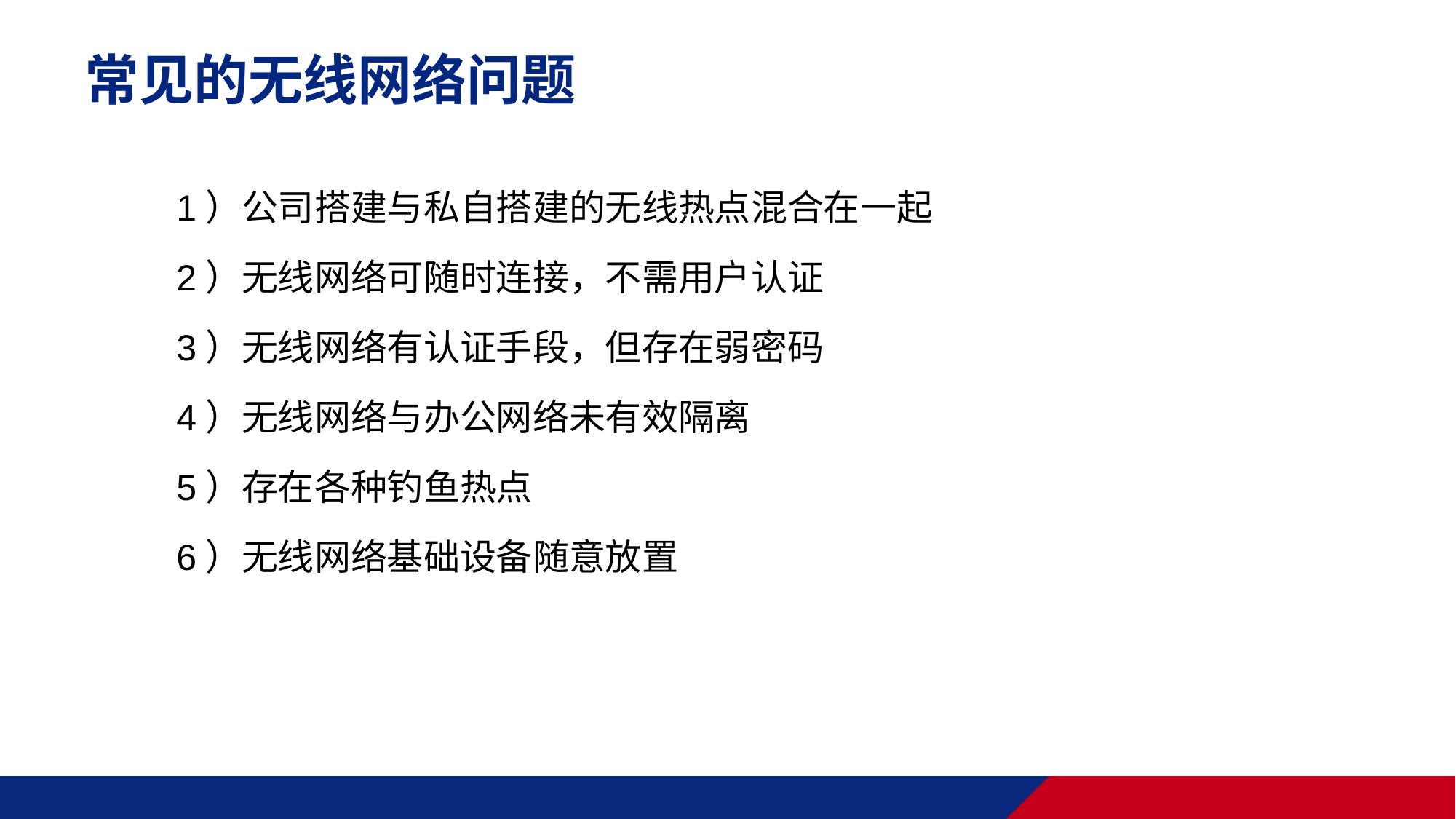

常见的无线网络问题
1）公司搭建与私自搭建的无线热点混合在一起
2）无线网络可随时连接，不需用户认证
3）无线网络有认证手段，但存在弱密码
4）无线网络与办公网络未有效隔离
5）存在各种钓鱼热点
6）无线网络基础设备随意放置